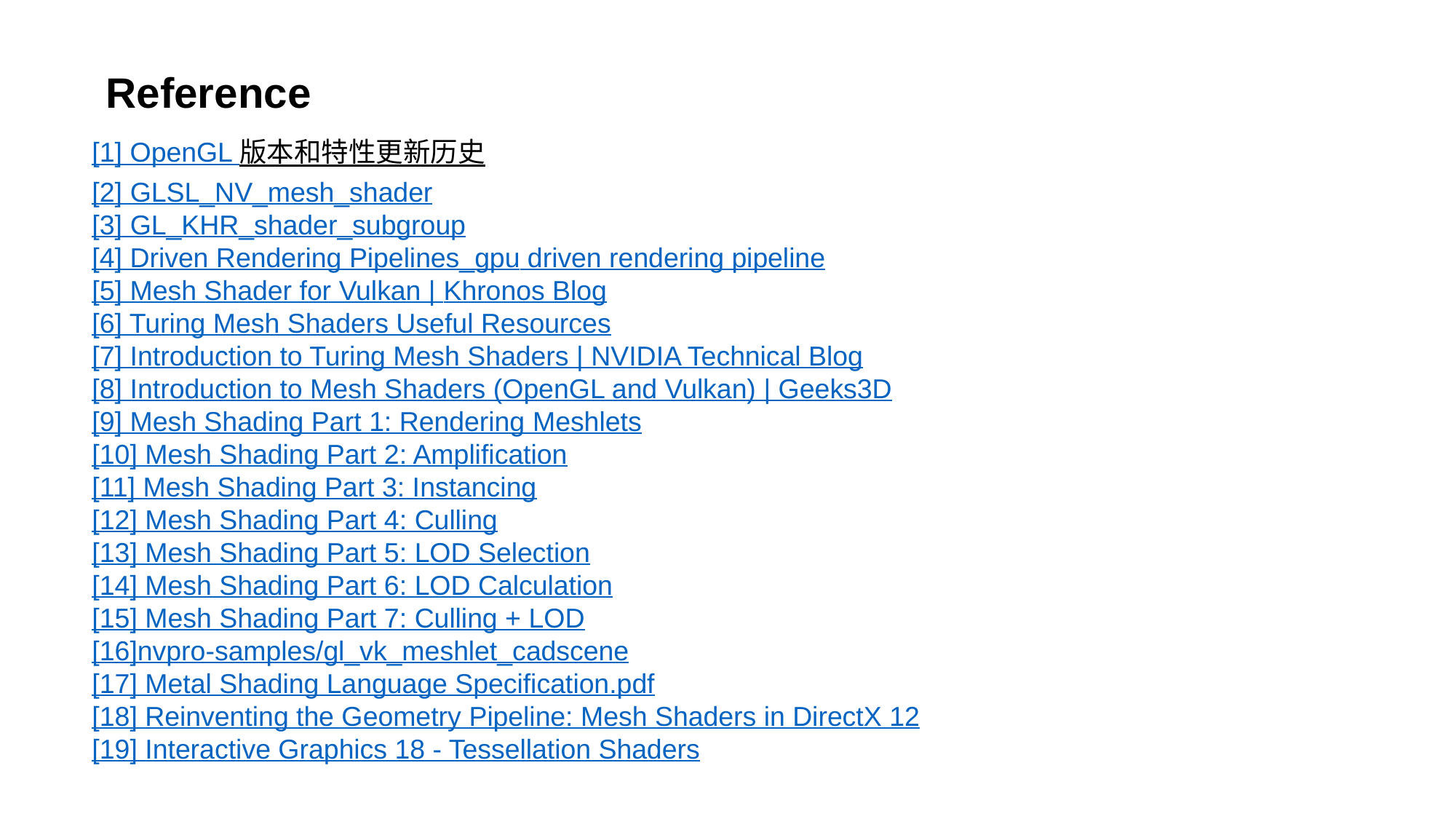

Reference
[1] OpenGL 版本和特性更新历史
[2] GLSL_NV_mesh_shader
[3] GL_KHR_shader_subgroup
[4] Driven Rendering Pipelines_gpu driven rendering pipeline
[5] Mesh Shader for Vulkan | Khronos Blog
[6] Turing Mesh Shaders Useful Resources
[7] Introduction to Turing Mesh Shaders | NVIDIA Technical Blog
[8] Introduction to Mesh Shaders (OpenGL and Vulkan) | Geeks3D
[9] Mesh Shading Part 1: Rendering Meshlets
[10] Mesh Shading Part 2: Amplification
[11] Mesh Shading Part 3: Instancing
[12] Mesh Shading Part 4: Culling
[13] Mesh Shading Part 5: LOD Selection
[14] Mesh Shading Part 6: LOD Calculation
[15] Mesh Shading Part 7: Culling + LOD
[16]nvpro-samples/gl_vk_meshlet_cadscene
[17] Metal Shading Language Specification.pdf
[18] Reinventing the Geometry Pipeline: Mesh Shaders in DirectX 12
[19] Interactive Graphics 18 - Tessellation Shaders